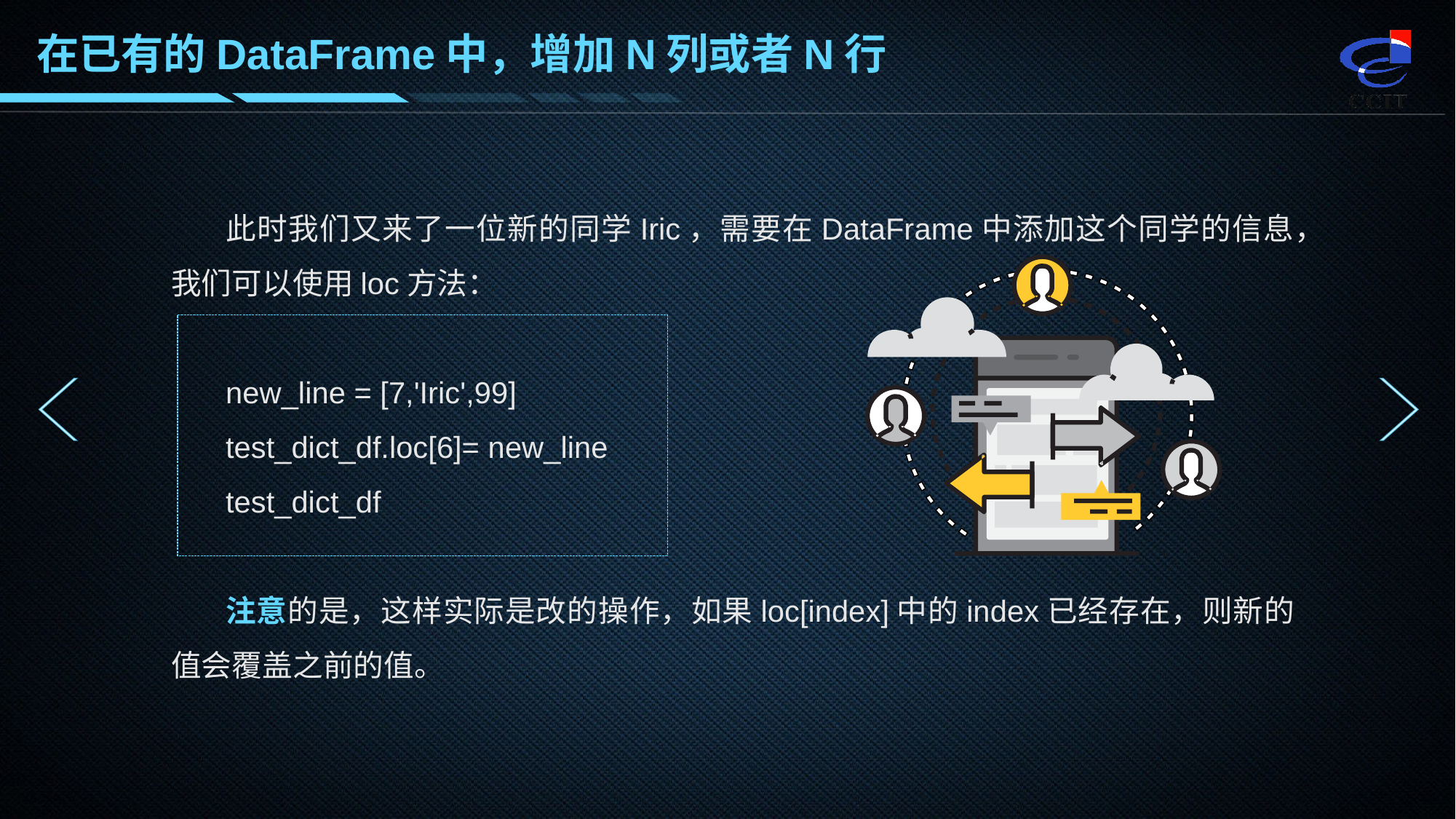

在已有的DataFrame中，增加N列或者N行
此时我们又来了一位新的同学Iric，需要在DataFrame中添加这个同学的信息，我们可以使用loc方法：

new_line = [7,'Iric',99]
test_dict_df.loc[6]= new_line
test_dict_df

注意的是，这样实际是改的操作，如果loc[index]中的index已经存在，则新的值会覆盖之前的值。